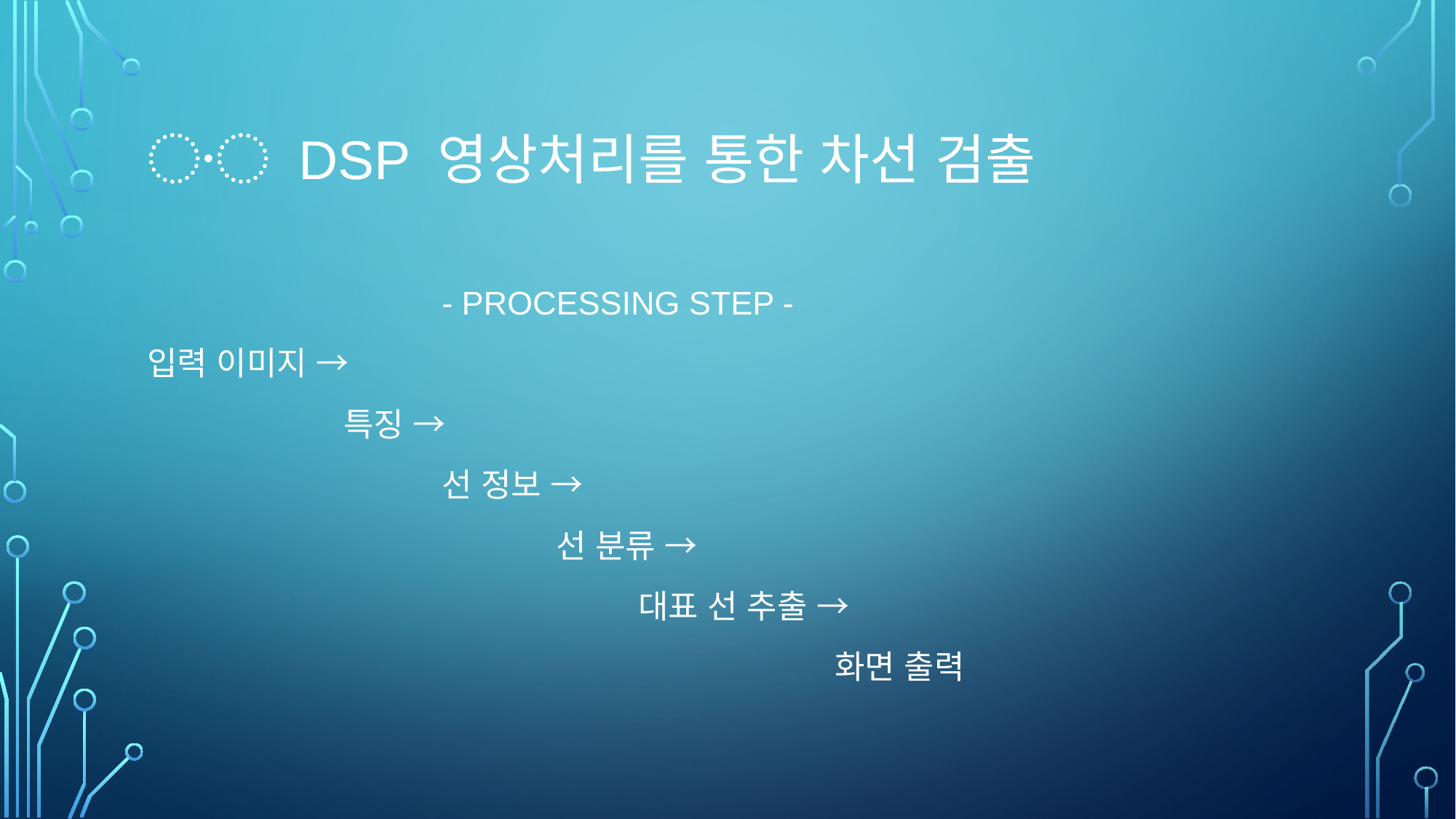

# 〮 DSP 영상처리를 통한 차선 검출
			- PROCESSING STEP -
입력 이미지 →
		특징 →
			선 정보 →
				 선 분류 →
					대표 선 추출 →
							화면 출력